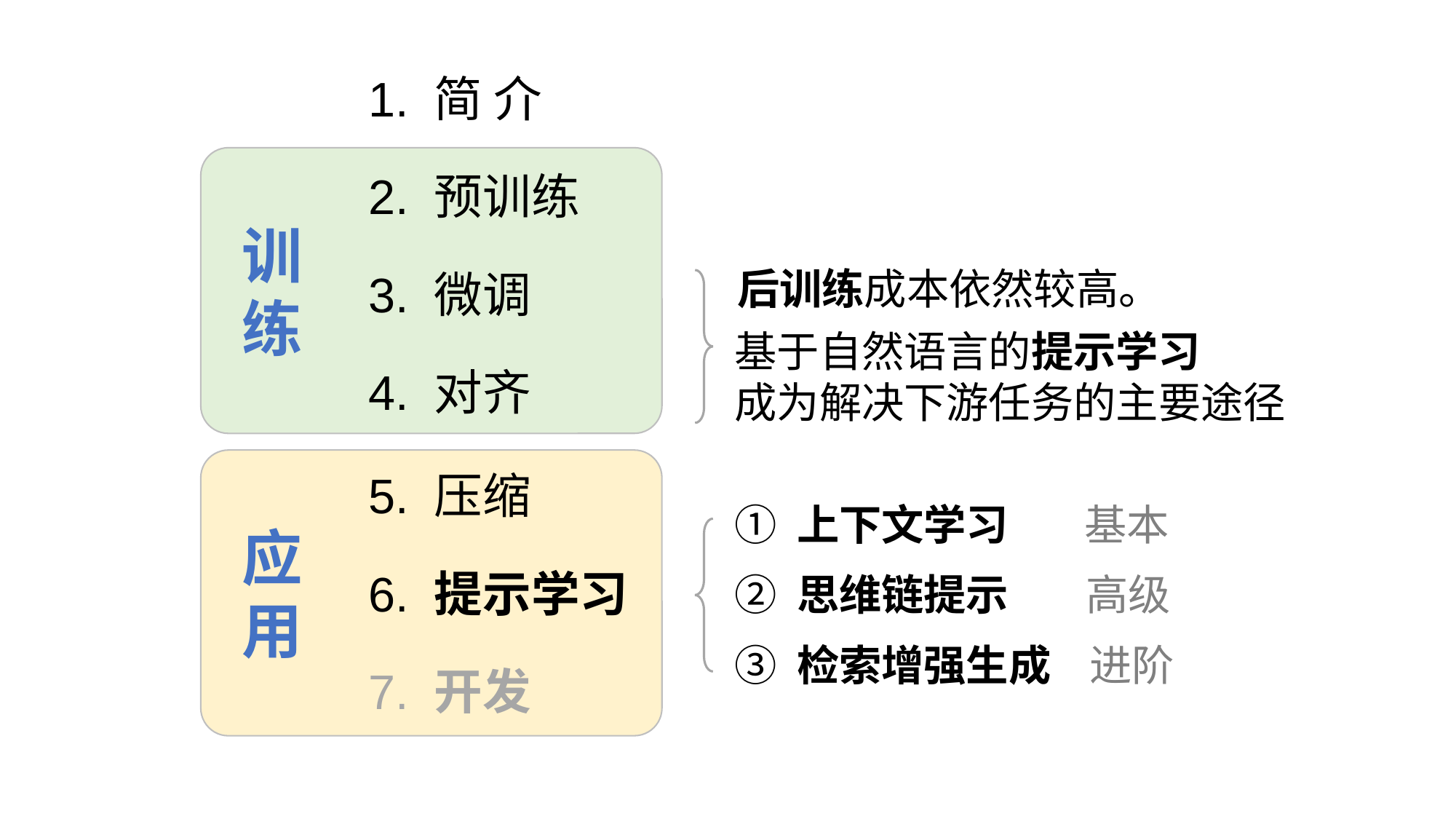

1. 简 介
训
练
 2. 预训练
 3. 微调
 4. 对齐
应
用
 5. 压缩
 6. 提示学习
 7. 开发
后训练成本依然较高。

基于自然语言的提示学习
成为解决下游任务的主要途径
① 上下文学习        基本

② 思维链提示        高级
③ 检索增强生成    进阶